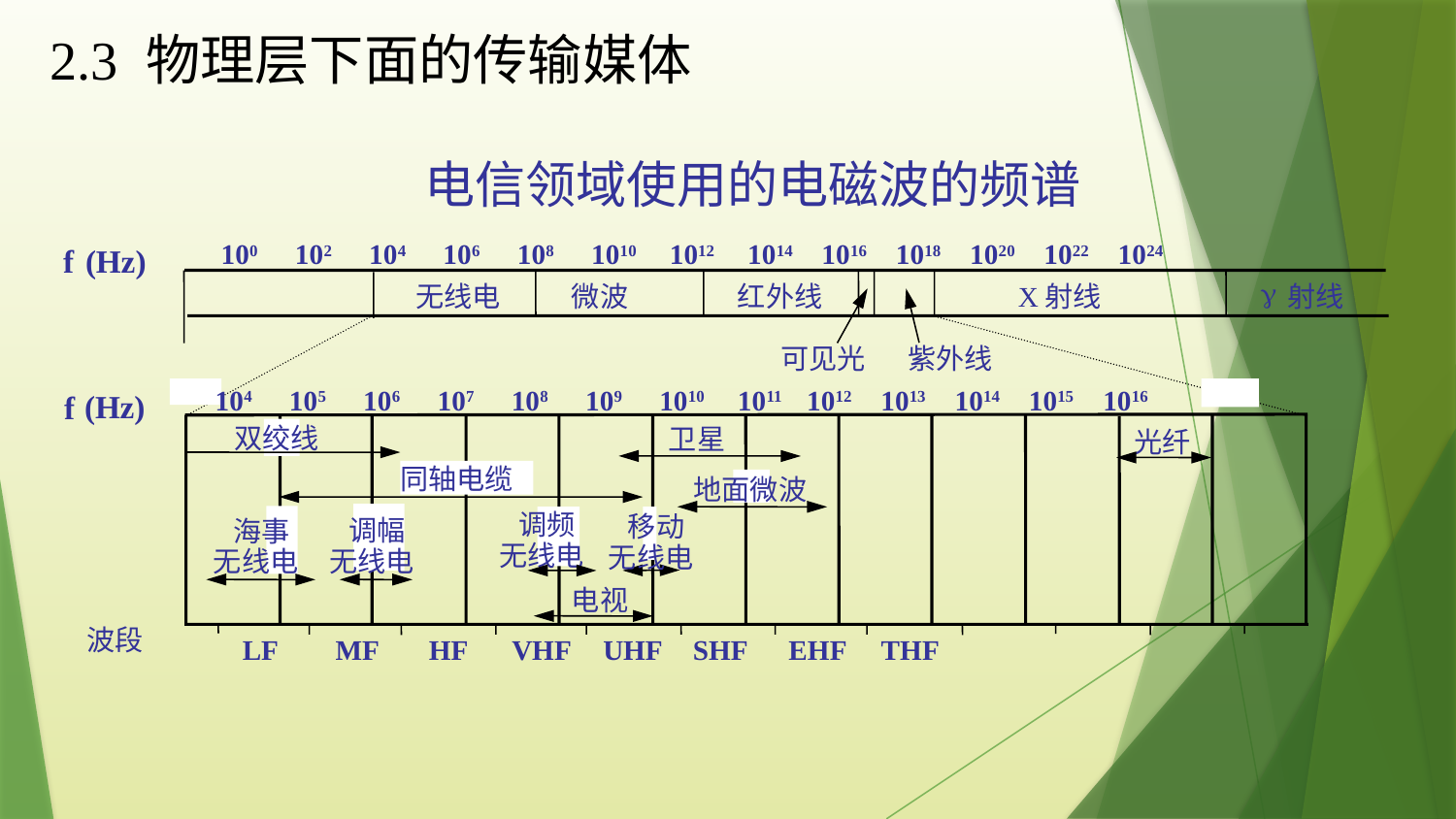

# 2.3 物理层下面的传输媒体
电信领域使用的电磁波的频谱
100         102         104         106         108         1010        1012        1014       1016       1018       1020       1022       1024
f
(Hz)
γ

无线电
微波
红外线
X射线
射线

可见光
紫外线
104         105         106         107         108         109         1010        1011      1012       1013       1014       1015       1016

 (Hz)
f

双绞线

卫星

光纤

同轴电缆

地面微波

  调频
无线电

  移动
无线电

  调幅
无线电
  海事
无线电

电视

波段

LF
MF
HF
VHF
UHF
SHF
EHF
THF